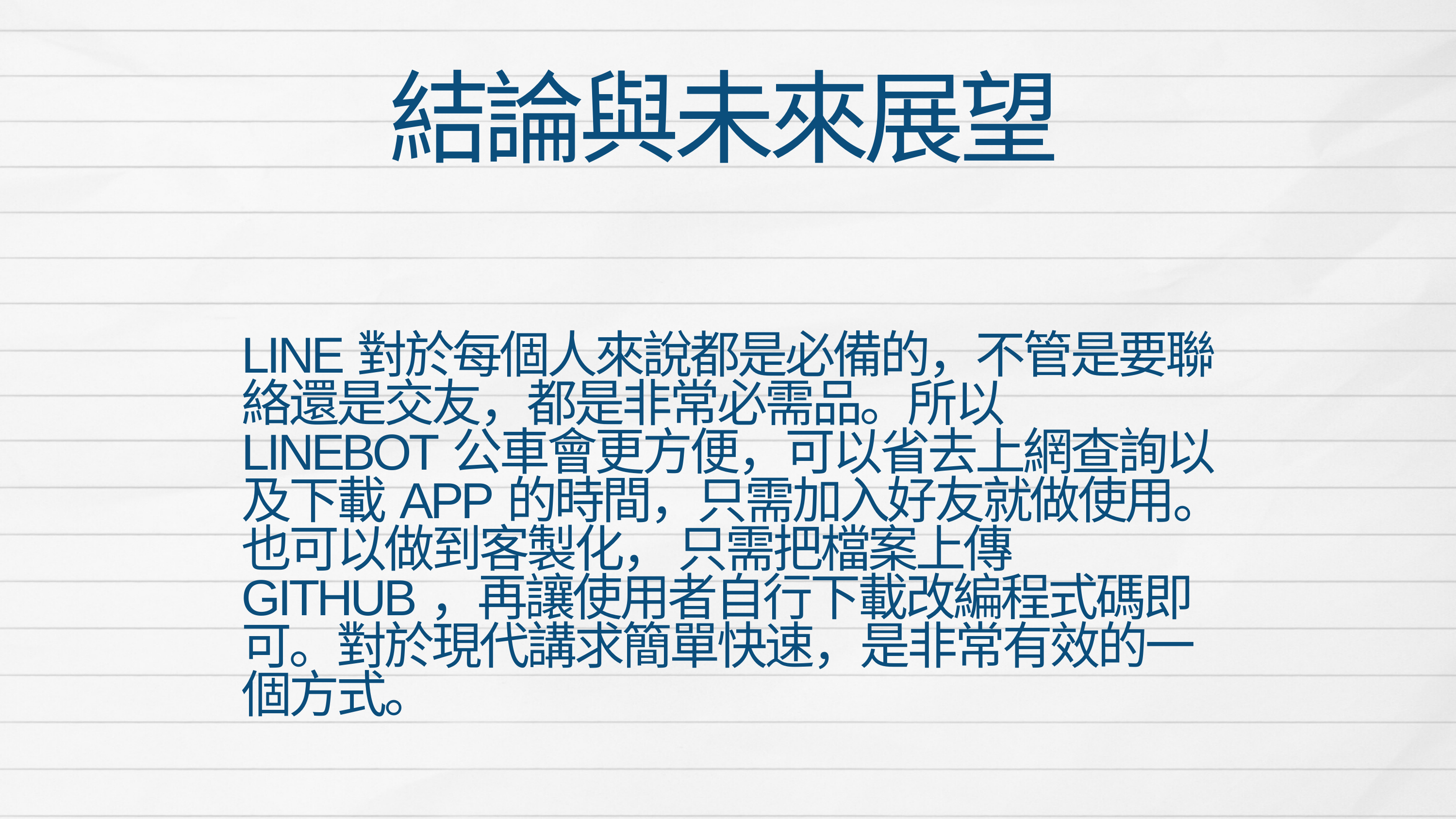

結論與未來展望
LINE對於每個人來說都是必備的，不管是要聯絡還是交友，都是非常必需品。所以LINEBOT公車會更方便，可以省去上網查詢以及下載APP的時間，只需加入好友就做使用。也可以做到客製化， 只需把檔案上傳GITHUB，再讓使用者自行下載改編程式碼即可。對於現代講求簡單快速，是非常有效的一個方式。